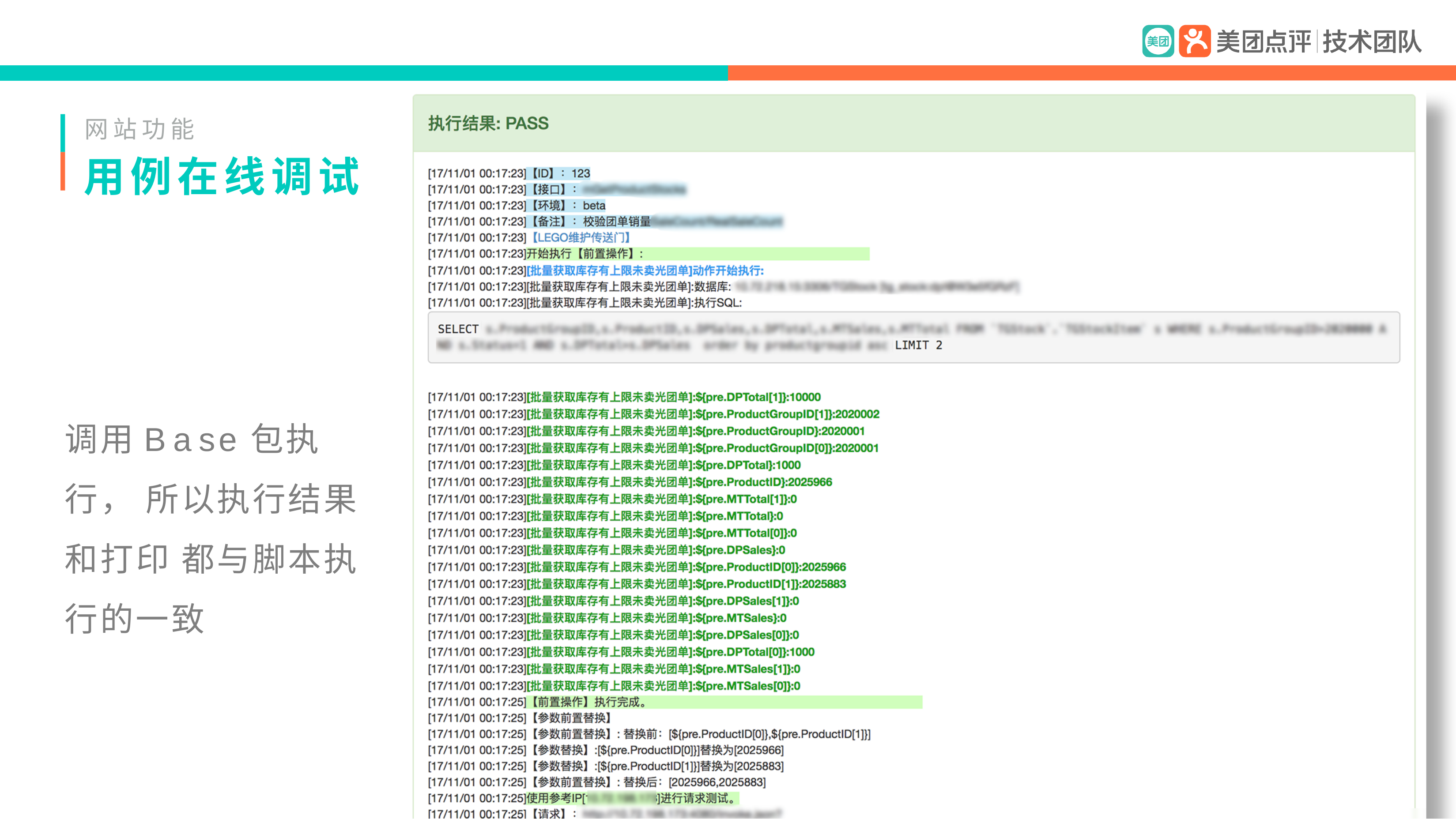

网站功能
# 用例在线调试

调用Base包执行， 所以执行结果和打印 都与脚本执行的一致